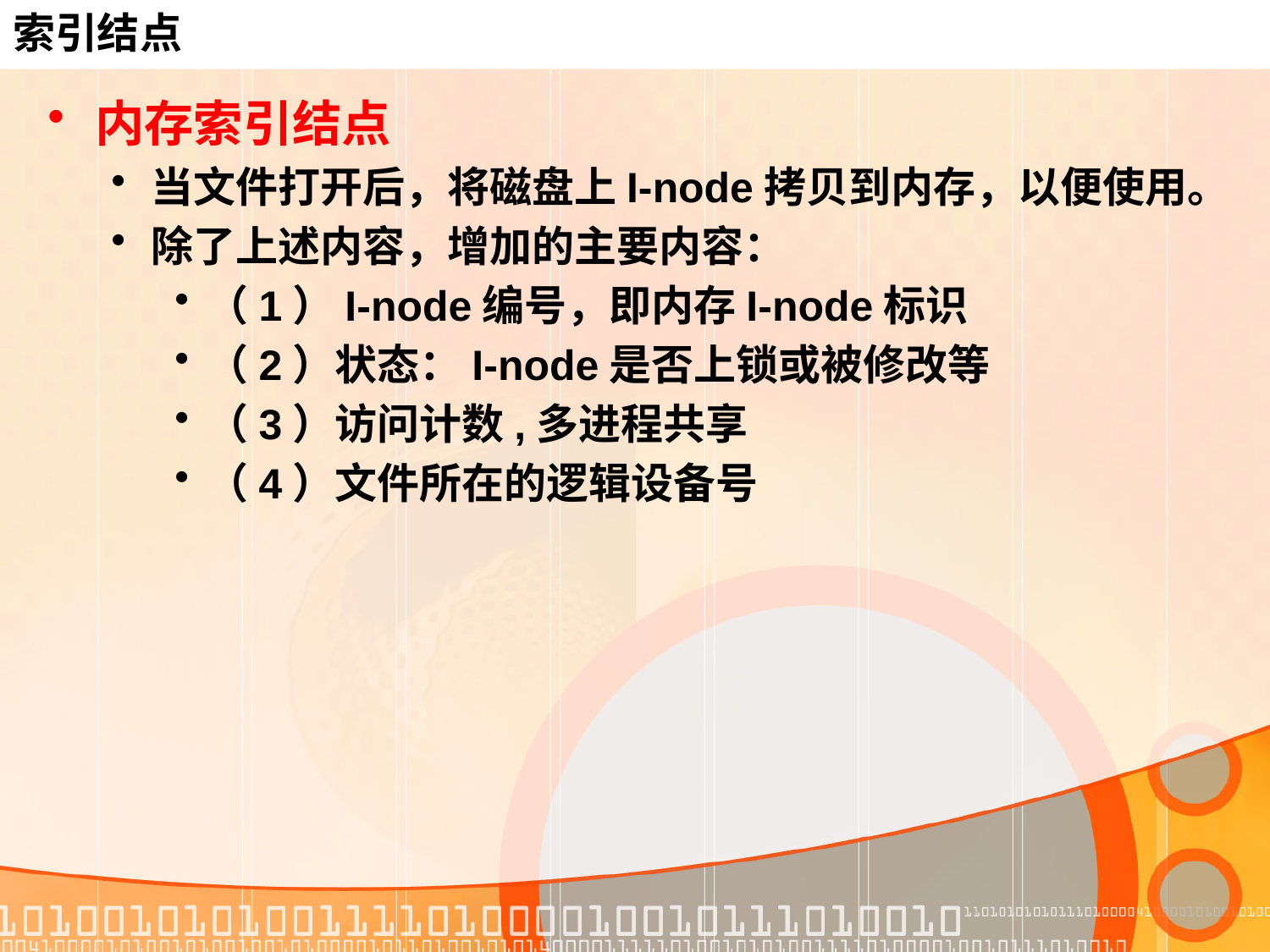

# 索引结点
内存索引结点
当文件打开后，将磁盘上I-node拷贝到内存，以便使用。
除了上述内容，增加的主要内容：
（1）I-node编号，即内存I-node标识
（2）状态：I-node是否上锁或被修改等
（3）访问计数,多进程共享
（4）文件所在的逻辑设备号